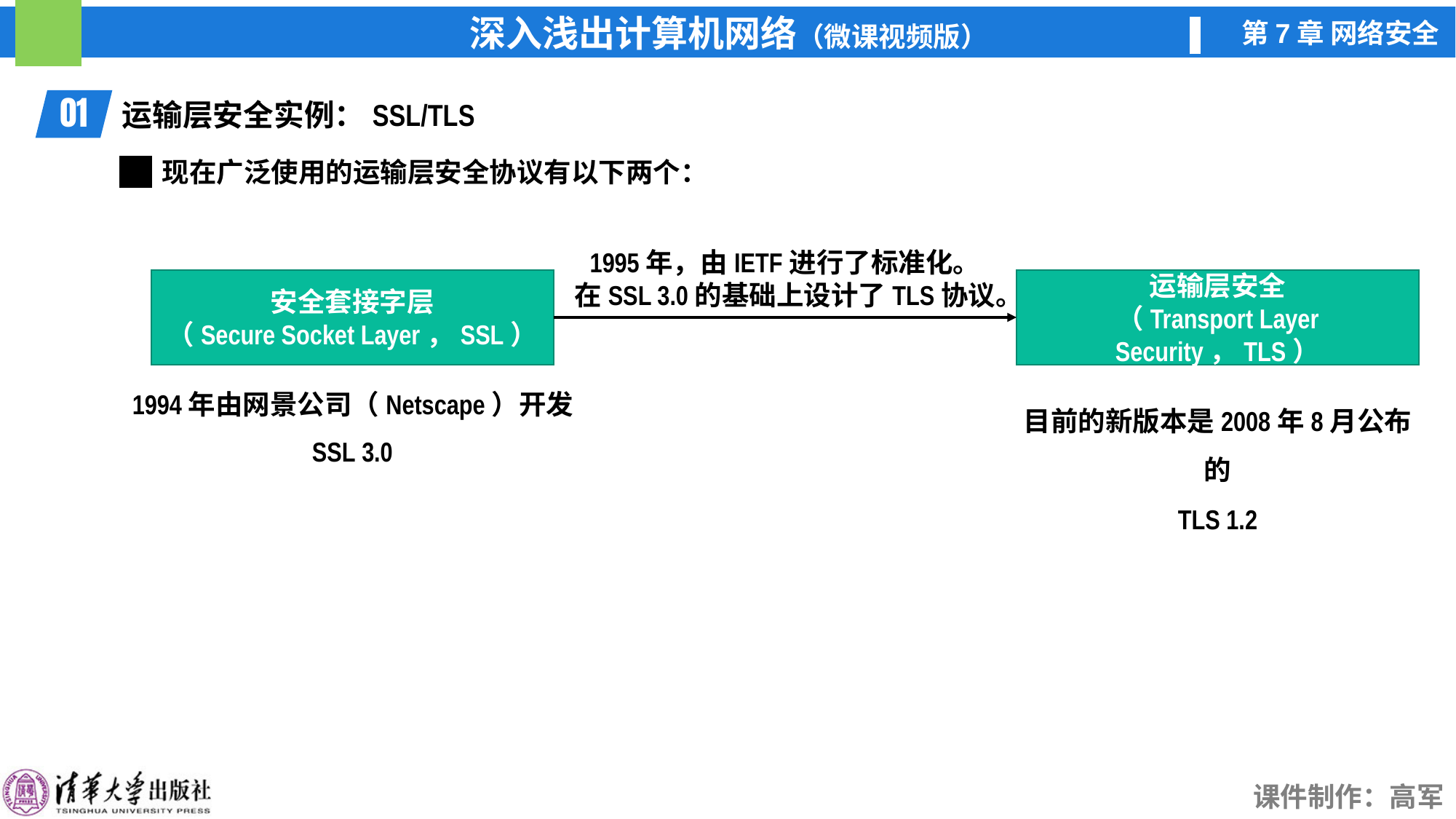

01
运输层安全实例：SSL/TLS
现在广泛使用的运输层安全协议有以下两个：

1995年，由IETF进行了标准化。
在SSL 3.0的基础上设计了TLS协议。
运输层安全
（Transport Layer Security，TLS）
安全套接字层
（Secure Socket Layer，SSL）
1994年由网景公司（Netscape）开发
目前的新版本是2008年8月公布的
TLS 1.2
SSL 3.0